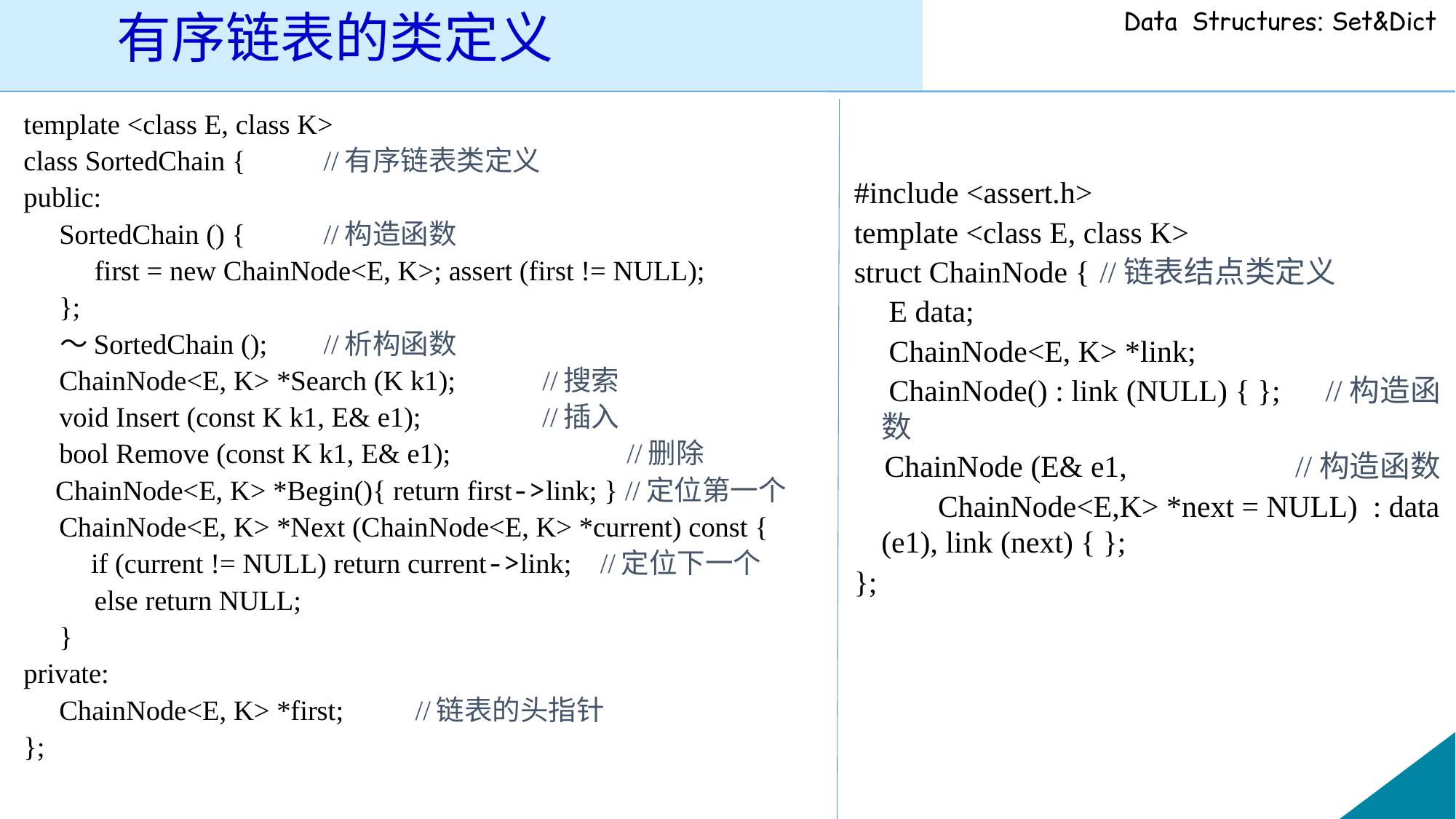

# 有序链表的类定义
template <class E, class K>
class SortedChain {		//有序链表类定义
public:
     SortedChain () {		//构造函数
          first = new ChainNode<E, K>; assert (first != NULL);
     };
     ～SortedChain ();		//析构函数
     ChainNode<E, K> *Search (K k1);    	     //搜索
     void Insert (const K k1, E& e1);		     //插入
     bool Remove (const K k1, E& e1);	     	    //删除
 	 ChainNode<E, K> *Begin(){ return first->link; } //定位第一个
     ChainNode<E, K> *Next (ChainNode<E, K> *current) const {
	      if (current != NULL) return current->link;    //定位下一个
          else return NULL;
     }
private:
     ChainNode<E, K> *first;	//链表的头指针
};
#include <assert.h>
template <class E, class K>
struct ChainNode {	//链表结点类定义
	 E data;
	 ChainNode<E, K> *link;
 	 ChainNode() : link (NULL) { };	 //构造函数
    ChainNode (E& e1,                      //构造函数
           ChainNode<E,K> *next = NULL)  : data (e1), link (next) { };
};